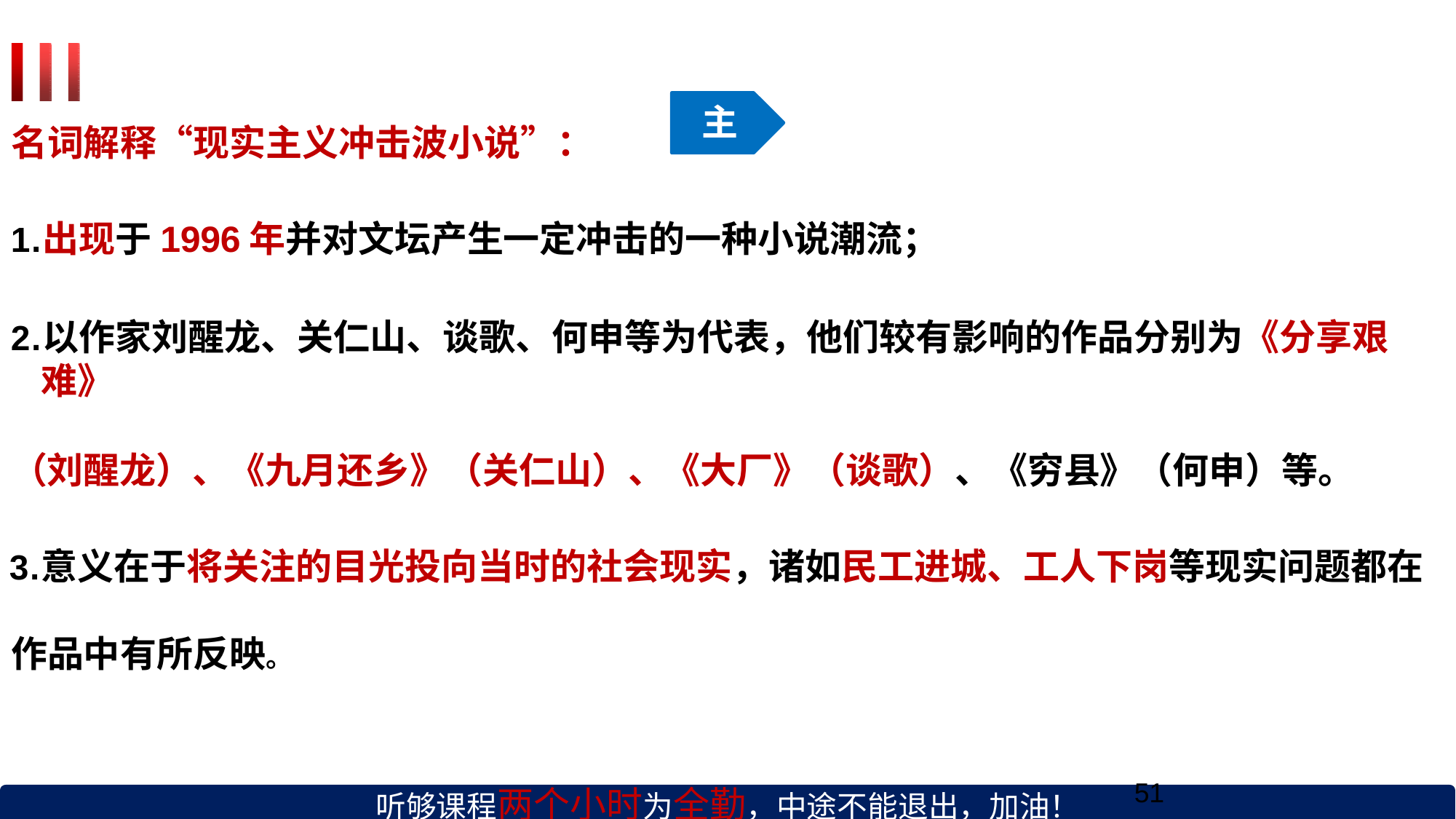

主
名词解释“现实主义冲击波小说”：
出现于1996年并对文坛产生一定冲击的一种小说潮流；

以作家刘醒龙、关仁山、谈歌、何申等为代表，他们较有影响的作品分别为《分享艰难》

（刘醒龙）、《九月还乡》（关仁山）、《大厂》（谈歌）、《穷县》（何申）等。
意义在于将关注的目光投向当时的社会现实，诸如民工进城、工人下岗等现实问题都在 作品中有所反映。
51

听够课程两个小时为全勤，中途不能退出，加油！